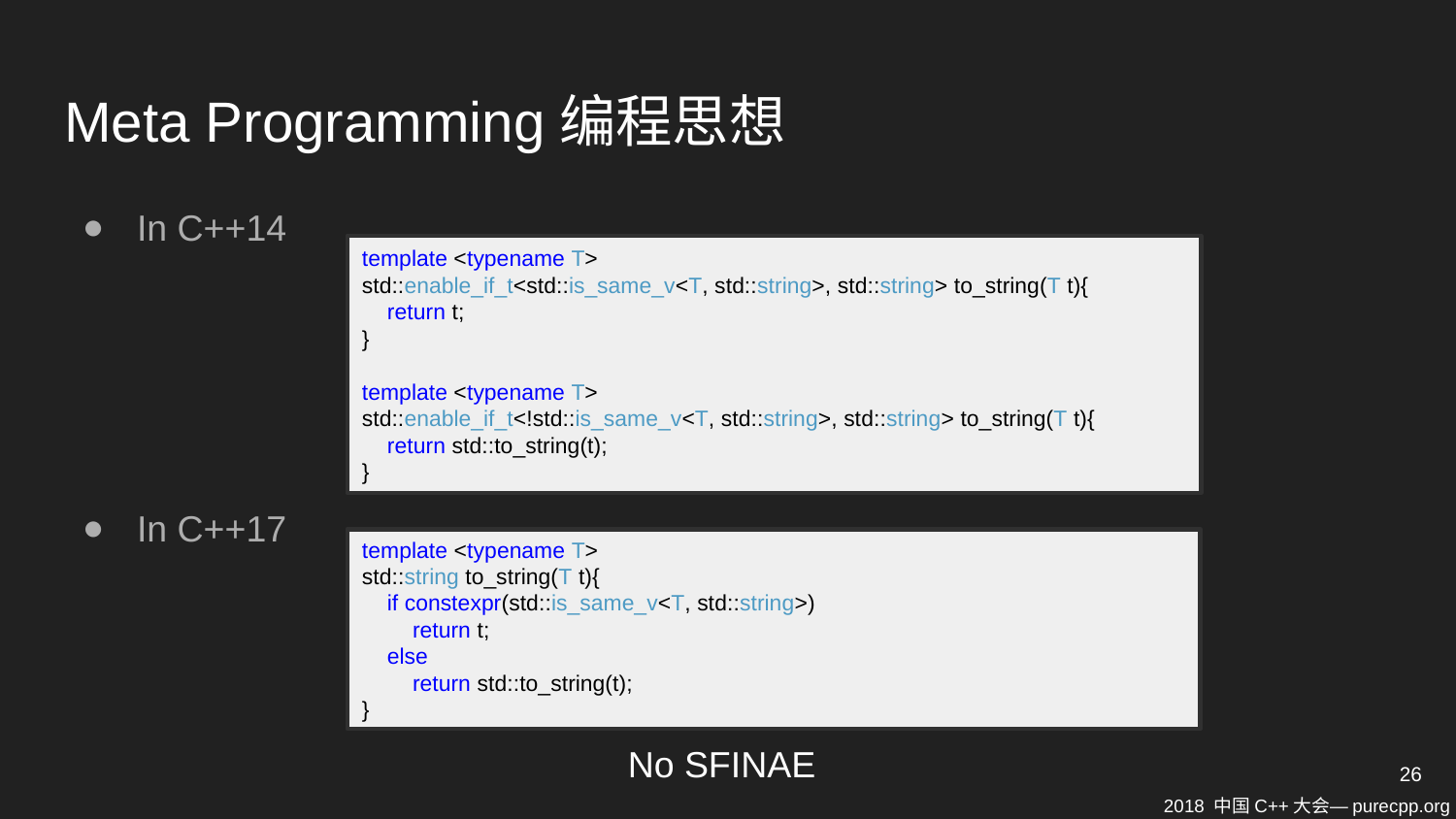

# Meta Programming编程思想
In C++14

In C++17

template <typename T>
std::enable_if_t<std::is_same_v<T, std::string>, std::string> to_string(T t){
    return t;
}

template <typename T>
std::enable_if_t<!std::is_same_v<T, std::string>, std::string> to_string(T t){
    return std::to_string(t);
}
template <typename T>
std::string to_string(T t){
    if constexpr(std::is_same_v<T, std::string>)
        return t;
    else
        return std::to_string(t);
}
No SFINAE
26